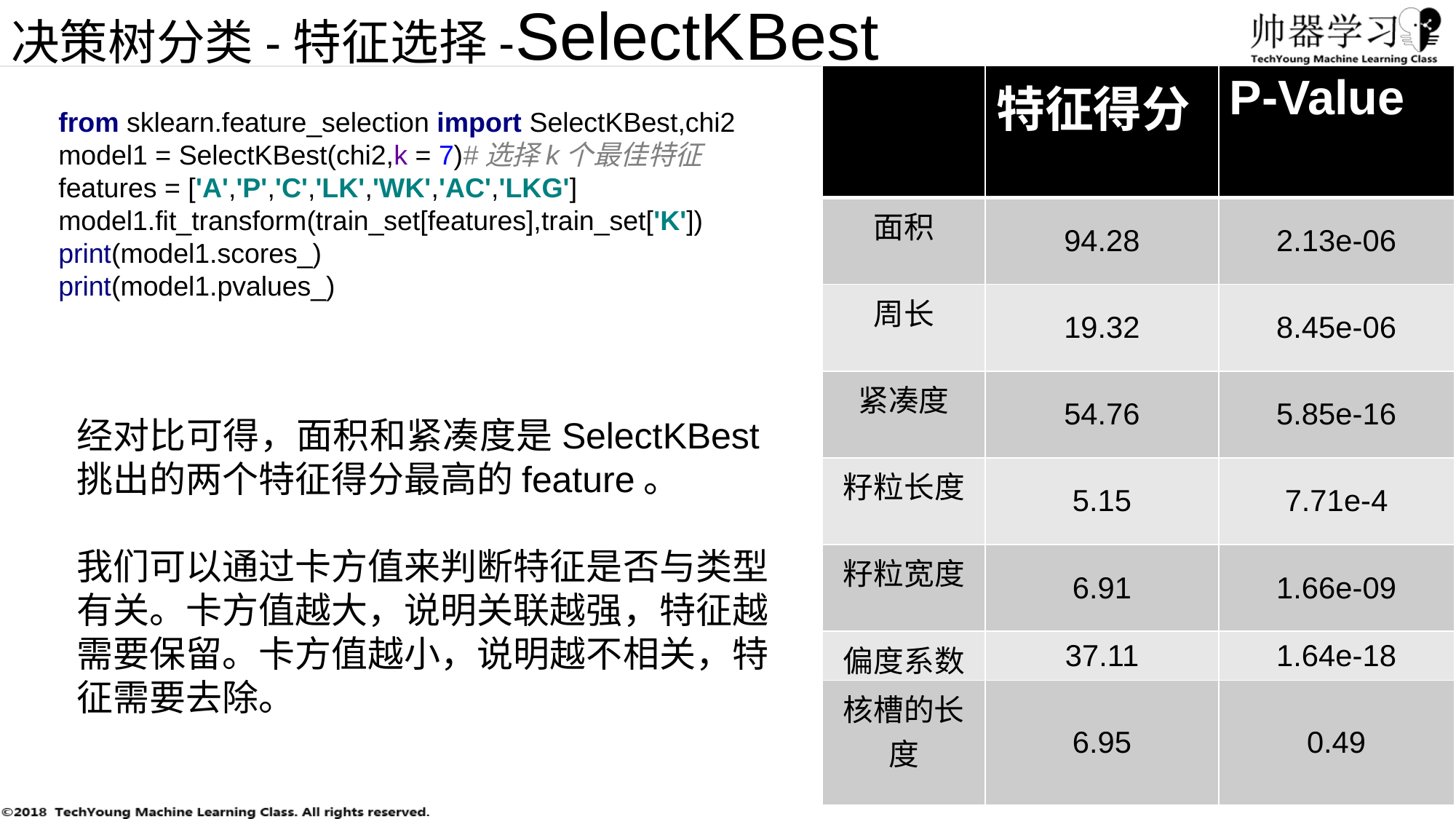

决策树分类-特征选择-SelectKBest
|  | 特征得分 | P-Value |
| --- | --- | --- |
| 面积 | 94.28 | 2.13e-06 |
| 周长 | 19.32 | 8.45e-06 |
| 紧凑度 | 54.76 | 5.85e-16 |
| 籽粒长度 | 5.15 | 7.71e-4 |
| 籽粒宽度 | 6.91 | 1.66e-09 |
| 偏度系数 | 37.11 | 1.64e-18 |
| 核槽的长度 | 6.95 | 0.49 |
from sklearn.feature_selection import SelectKBest,chi2
model1 = SelectKBest(chi2,k = 7)#选择k个最佳特征
features = ['A','P','C','LK','WK','AC','LKG']
model1.fit_transform(train_set[features],train_set['K'])
print(model1.scores_)
print(model1.pvalues_)
经对比可得，面积和紧凑度是SelectKBest挑出的两个特征得分最高的feature。

我们可以通过卡方值来判断特征是否与类型有关。卡方值越大，说明关联越强，特征越需要保留。卡方值越小，说明越不相关，特征需要去除。